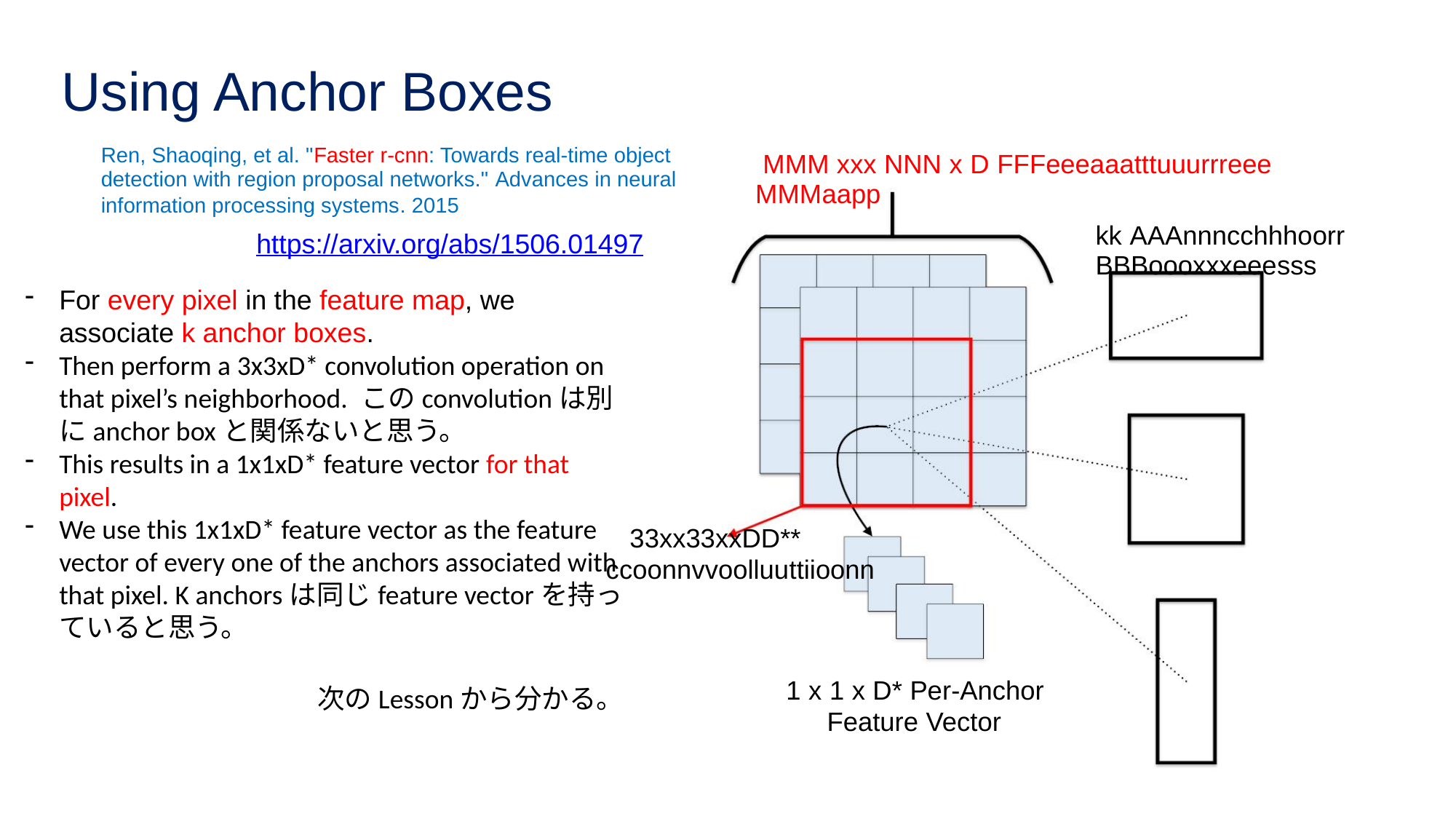

Using Anchor Boxes
Ren, Shaoqing, et al. "Faster r-cnn: Towards real-time object
detection with region proposal networks." Advances in neural
information processing systems. 2015
 MMM xxx NNN x D FFFeeeaaatttuuurrreee MMMaapp
https://arxiv.org/abs/1506.01497
kk AAAnnncchhhoorr BBBoooxxxeeesss
For every pixel in the feature map, we associate k anchor boxes.
Then perform a 3x3xD* convolution operation on that pixel’s neighborhood. このconvolutionは別にanchor boxと関係ないと思う。
This results in a 1x1xD* feature vector for that pixel.
We use this 1x1xD* feature vector as the feature vector of every one of the anchors associated with that pixel. K anchorsは同じfeature vectorを持っていると思う。
 33xx33xxDD**
 ccoonnvvoolluuttiioonn
次のLessonから分かる。
1 x 1 x D* Per-Anchor
Feature Vector